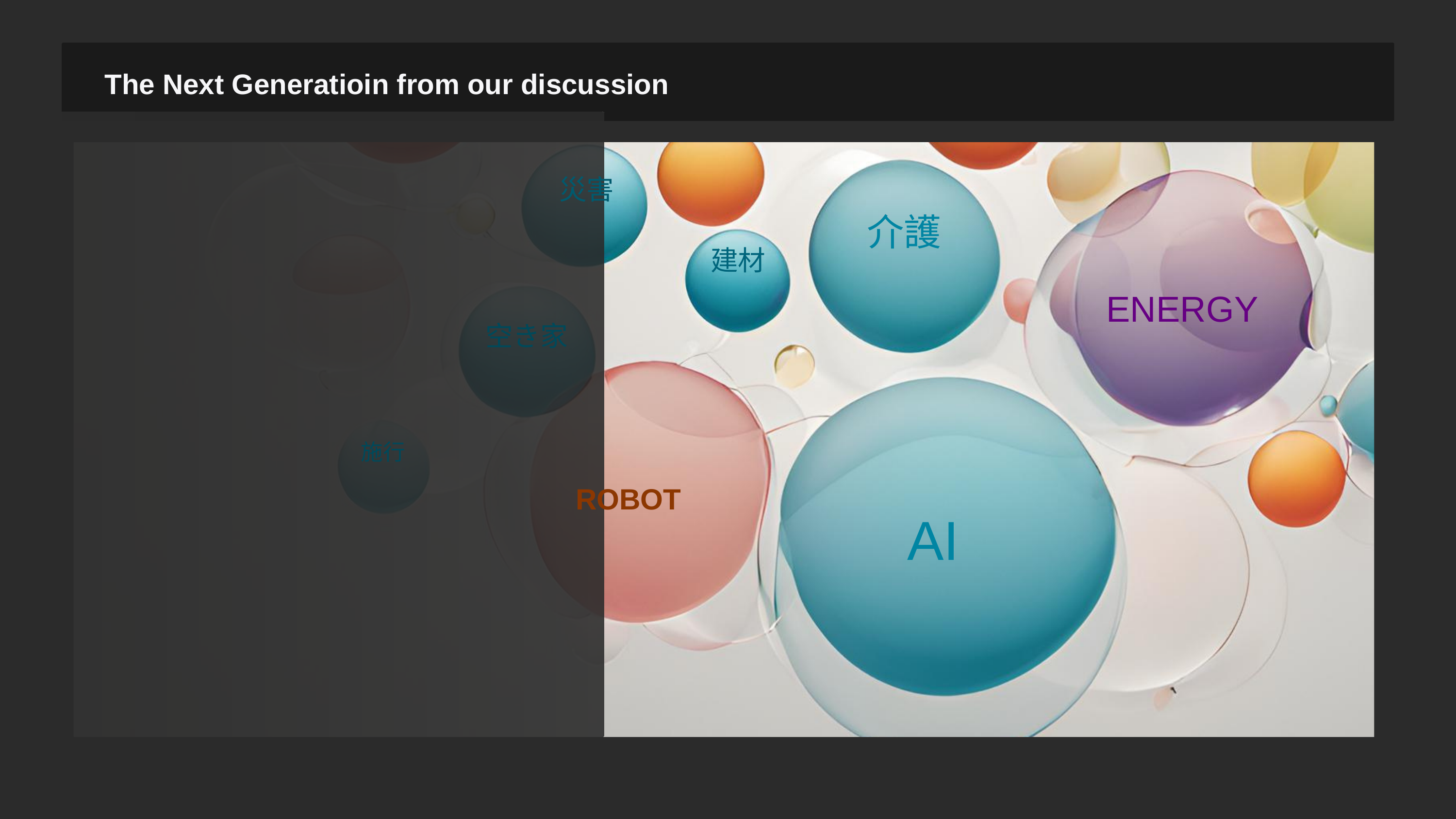

The Next Generatioin from our discussion

災害
介護
建材
ENERGY
空き家
施行
ROBOT
AI